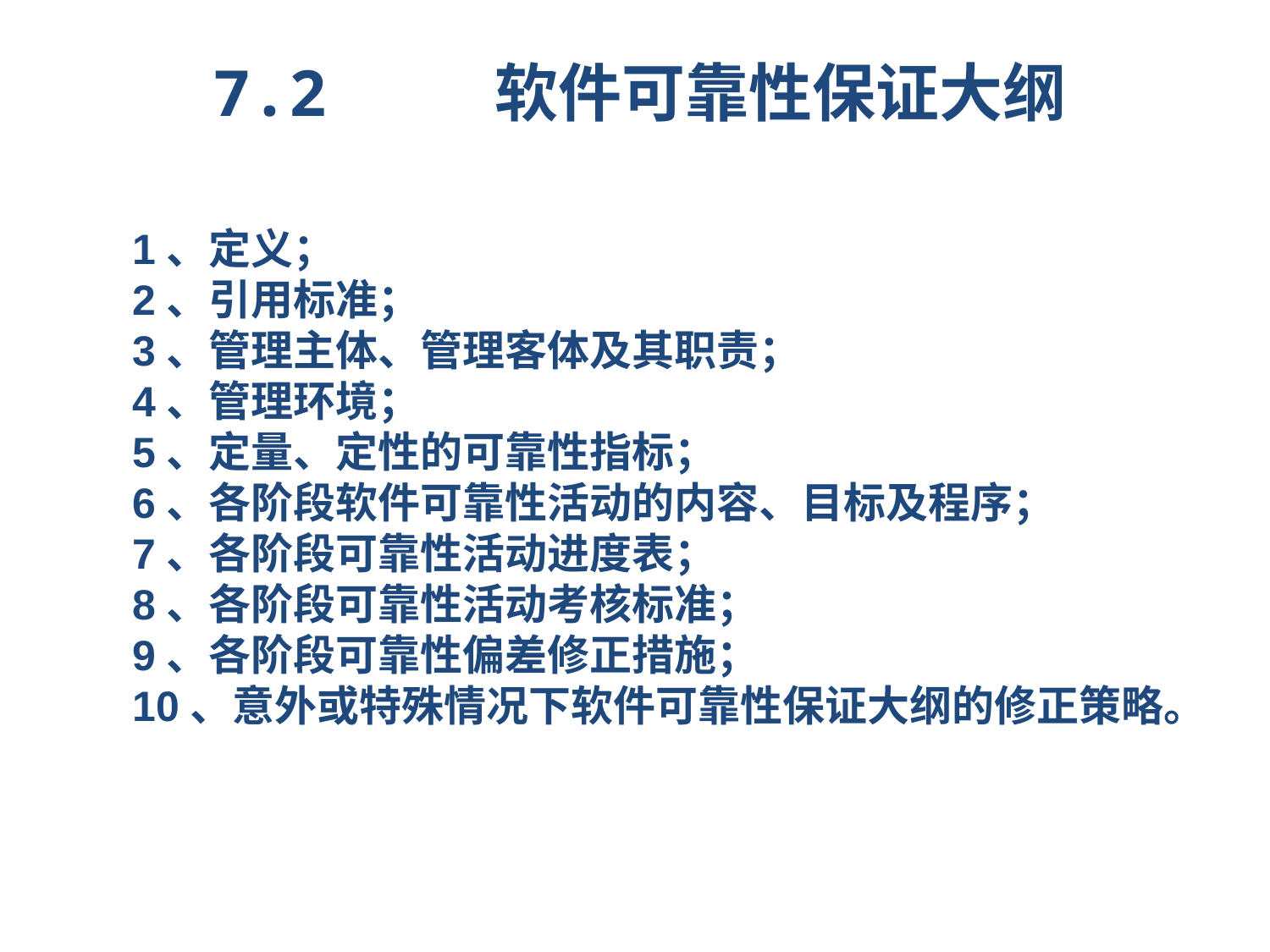

7.2    软件可靠性保证大纲
1、定义；
2、引用标准；
3、管理主体、管理客体及其职责；
4、管理环境；
5、定量、定性的可靠性指标；
6、各阶段软件可靠性活动的内容、目标及程序；
7、各阶段可靠性活动进度表；
8、各阶段可靠性活动考核标准；
9、各阶段可靠性偏差修正措施；
10、意外或特殊情况下软件可靠性保证大纲的修正策略。